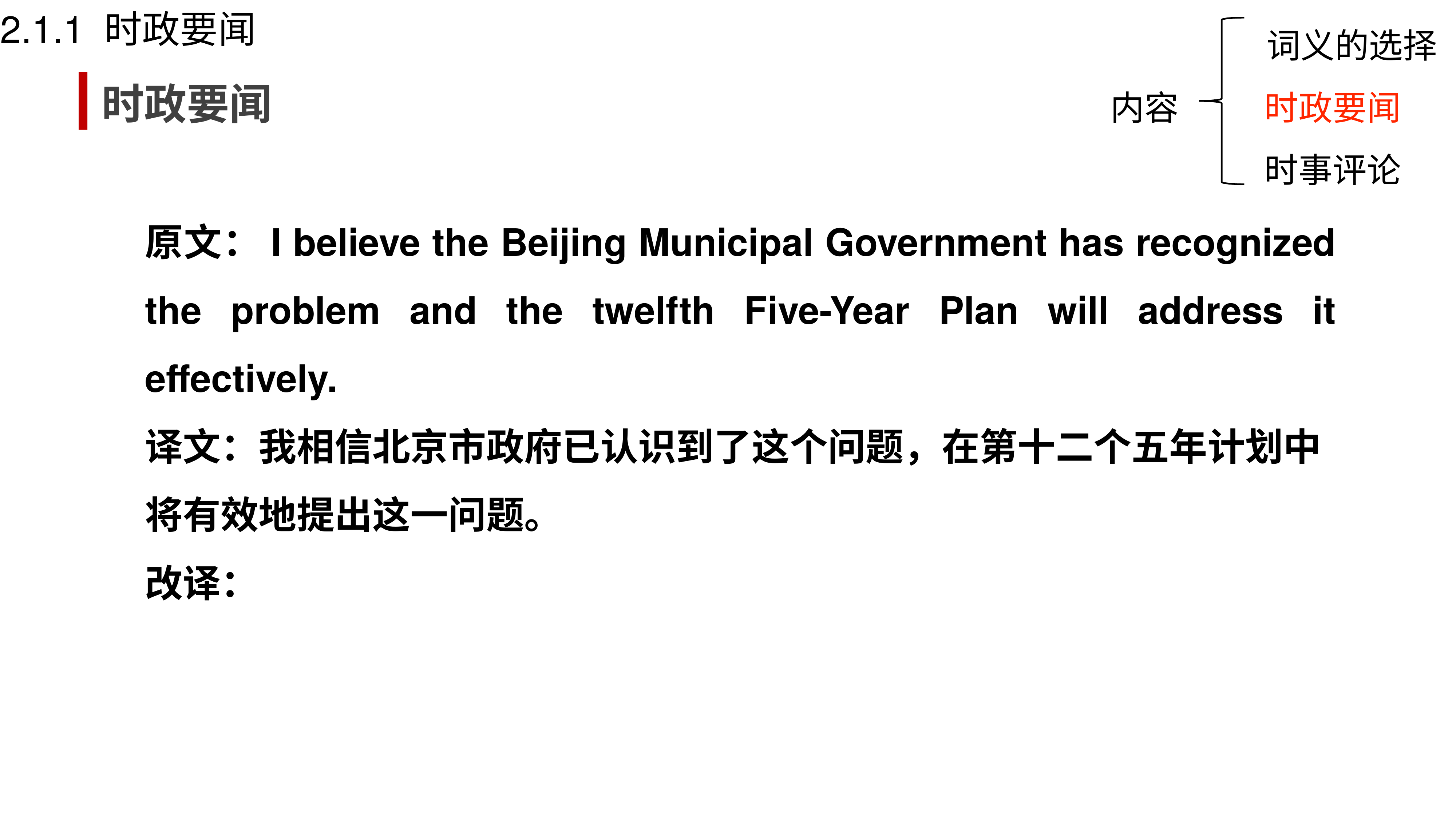

2.1.1 时政要闻

词义的选择
时政要闻

内容
时政要闻
时事评论
原文：I believe the Beijing Municipal Government has recognized the problem and the twelfth Five-Year Plan will address it effectively.
译文：我相信北京市政府已认识到了这个问题，在第十二个五年计划中将有效地提出这一问题。
改译：